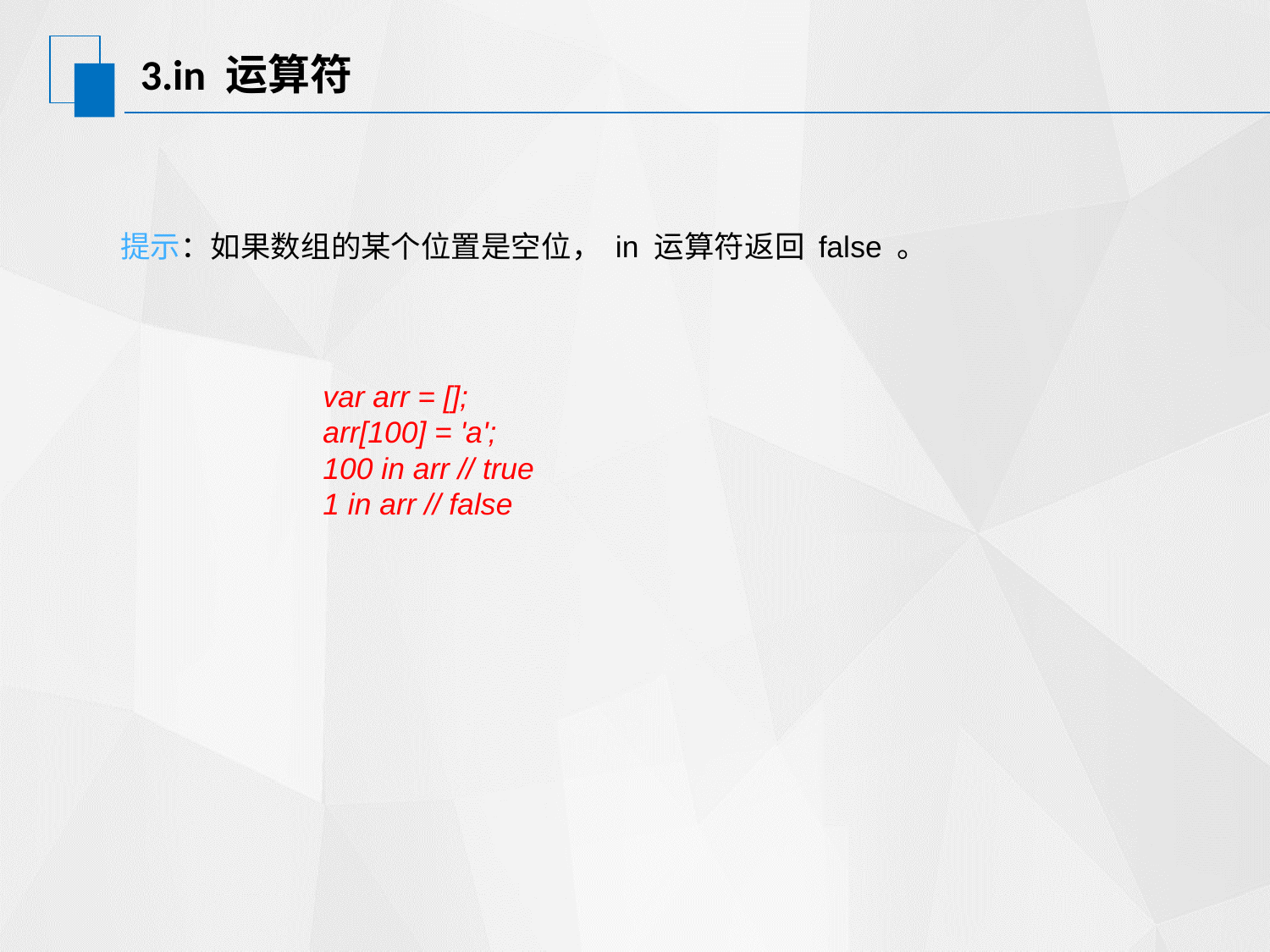

# 3.in 运算符
提示：如果数组的某个位置是空位， in 运算符返回 false 。
var arr = [];
arr[100] = 'a';
100 in arr // true
1 in arr // false